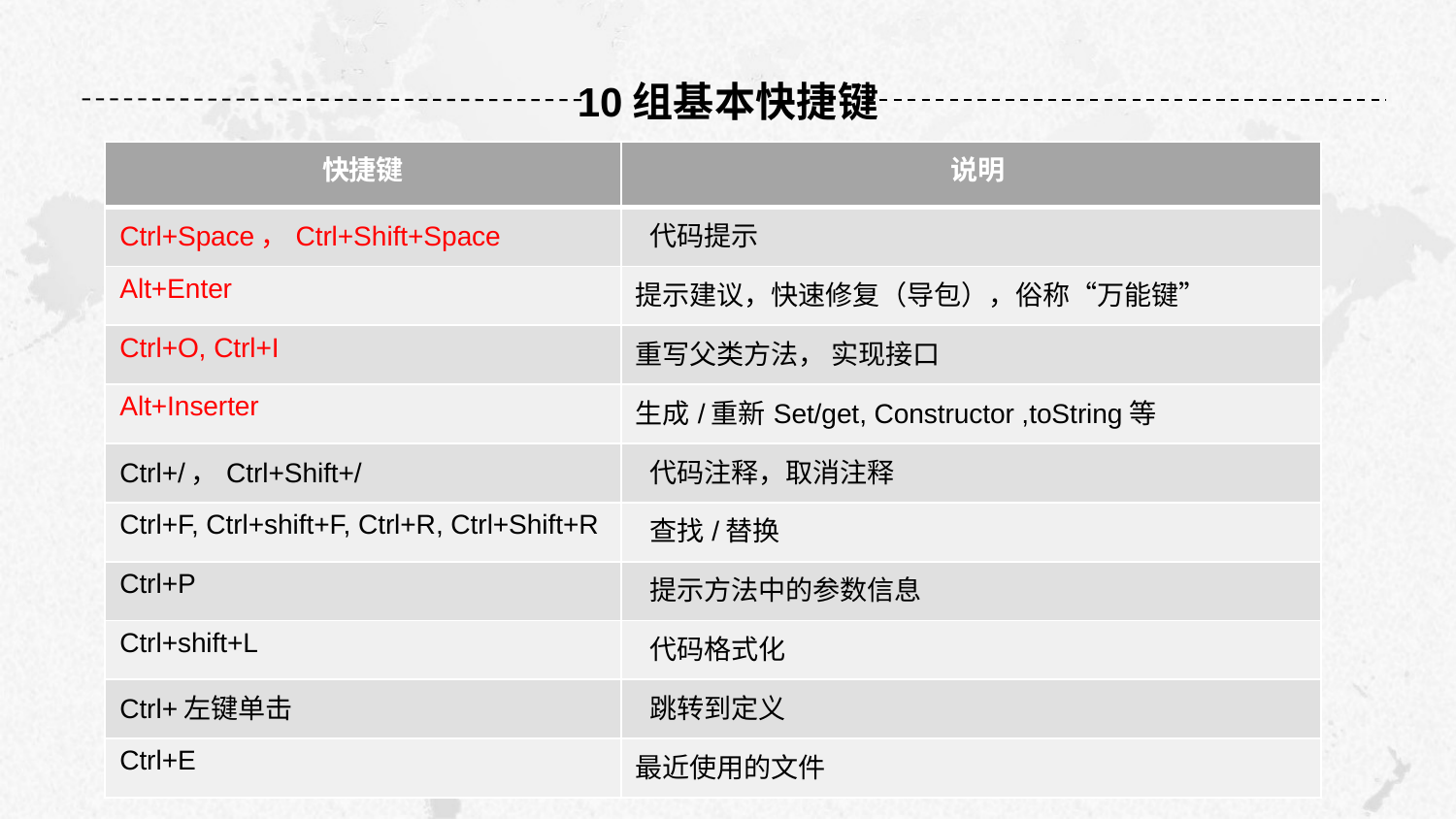

10组基本快捷键
| 快捷键 | 说明 |
| --- | --- |
| Ctrl+Space，Ctrl+Shift+Space | 代码提示 |
| Alt+Enter | 提示建议，快速修复（导包），俗称“万能键” |
| Ctrl+O, Ctrl+I | 重写父类方法， 实现接口 |
| Alt+Inserter | 生成/重新Set/get, Constructor ,toString等 |
| Ctrl+/，Ctrl+Shift+/ | 代码注释，取消注释 |
| Ctrl+F, Ctrl+shift+F, Ctrl+R, Ctrl+Shift+R | 查找/替换 |
| Ctrl+P | 提示方法中的参数信息 |
| Ctrl+shift+L | 代码格式化 |
| Ctrl+左键单击 | 跳转到定义 |
| Ctrl+E | 最近使用的文件 |